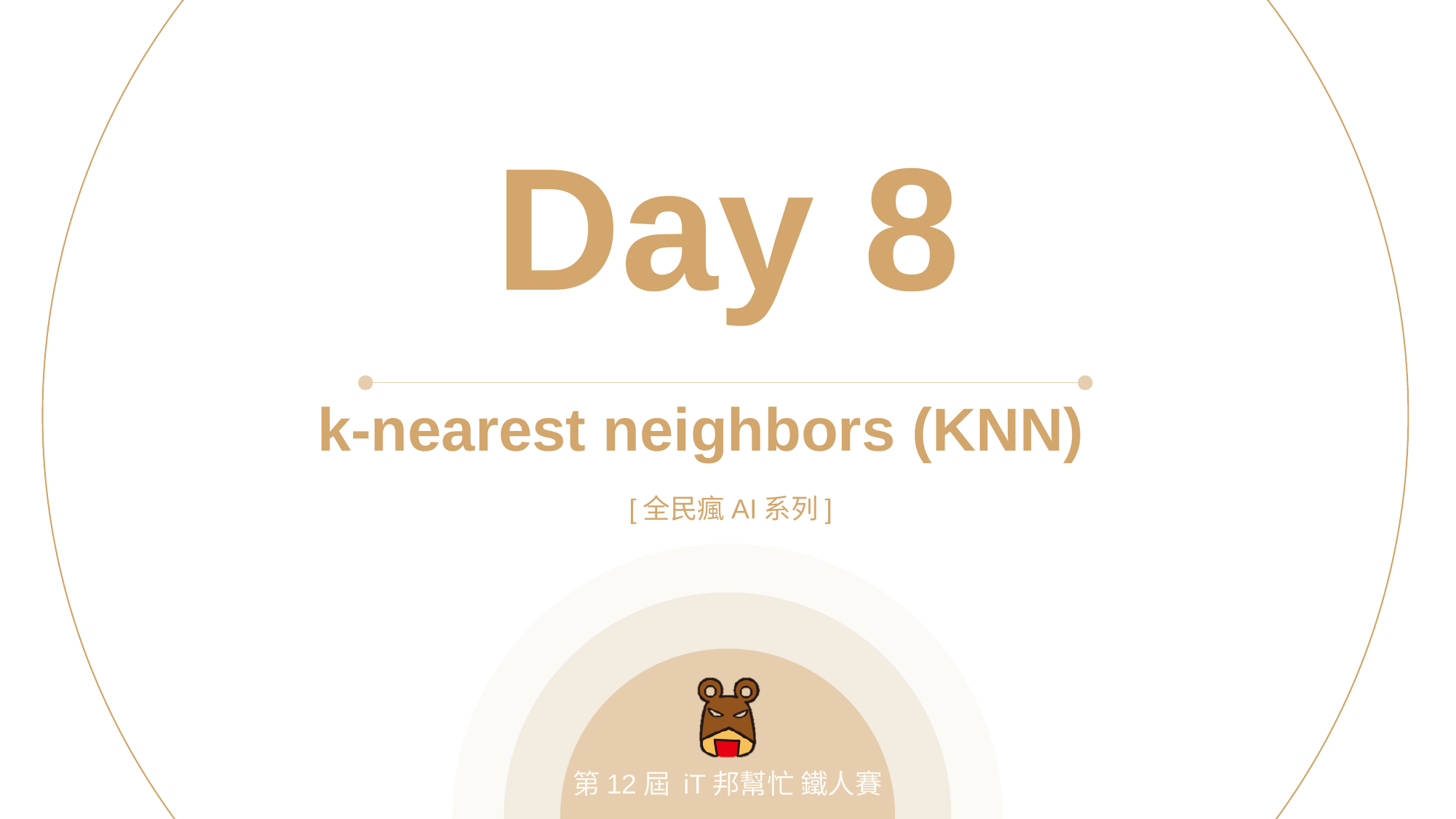

Day 8
k-nearest neighbors (KNN)
[全民瘋AI系列]
第12屆 iT邦幫忙 鐵人賽